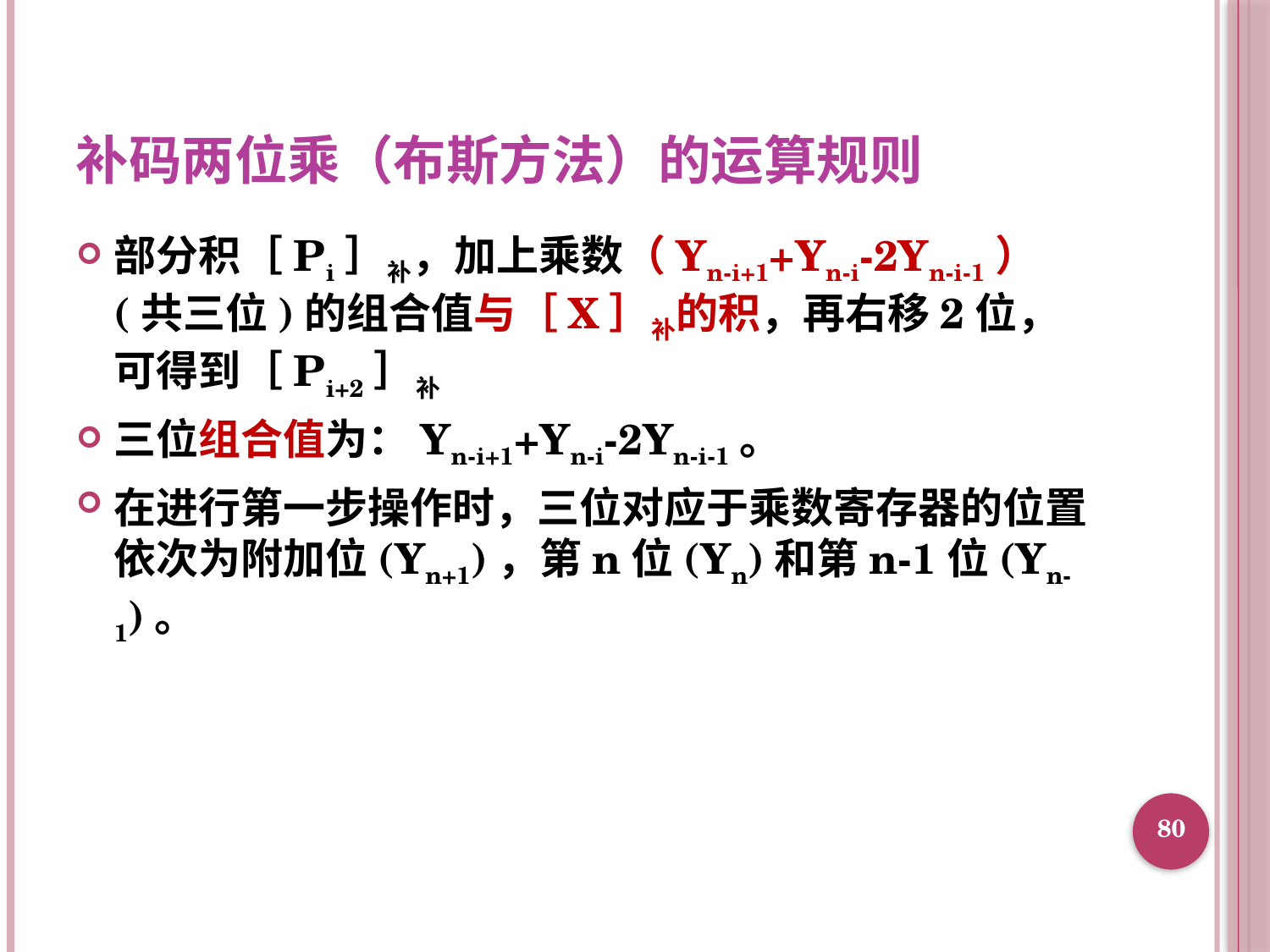

# 补码两位乘（布斯方法）的运算规则
部分积［Pi］补，加上乘数（Yn-i+1+Yn-i-2Yn-i-1） (共三位)的组合值与［X］补的积，再右移2位，可得到［Pi+2］补
三位组合值为：Yn-i+1+Yn-i-2Yn-i-1。
在进行第一步操作时，三位对应于乘数寄存器的位置依次为附加位(Yn+1)，第n位(Yn)和第n-1位(Yn-1)。

80